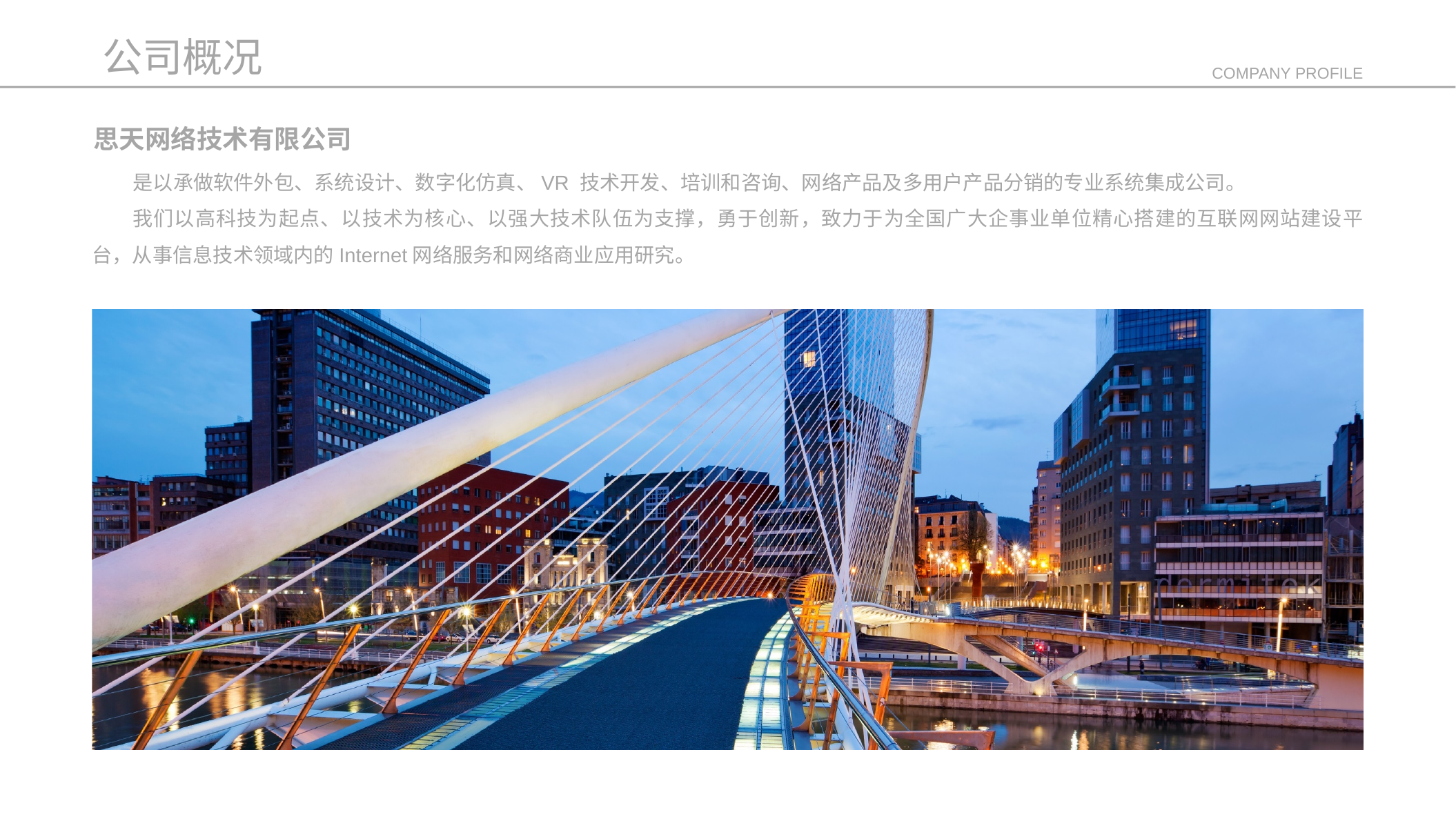

公司概况
COMPANY PROFILE

思天网络技术有限公司
是以承做软件外包、系统设计、数字化仿真、VR 技术开发、培训和咨询、网络产品及多用户产品分销的专业系统集成公司。
我们以高科技为起点、以技术为核心、以强大技术队伍为支撑，勇于创新，致力于为全国广大企事业单位精心搭建的互联网网站建设平台，从事信息技术领域内的Internet网络服务和网络商业应用研究。